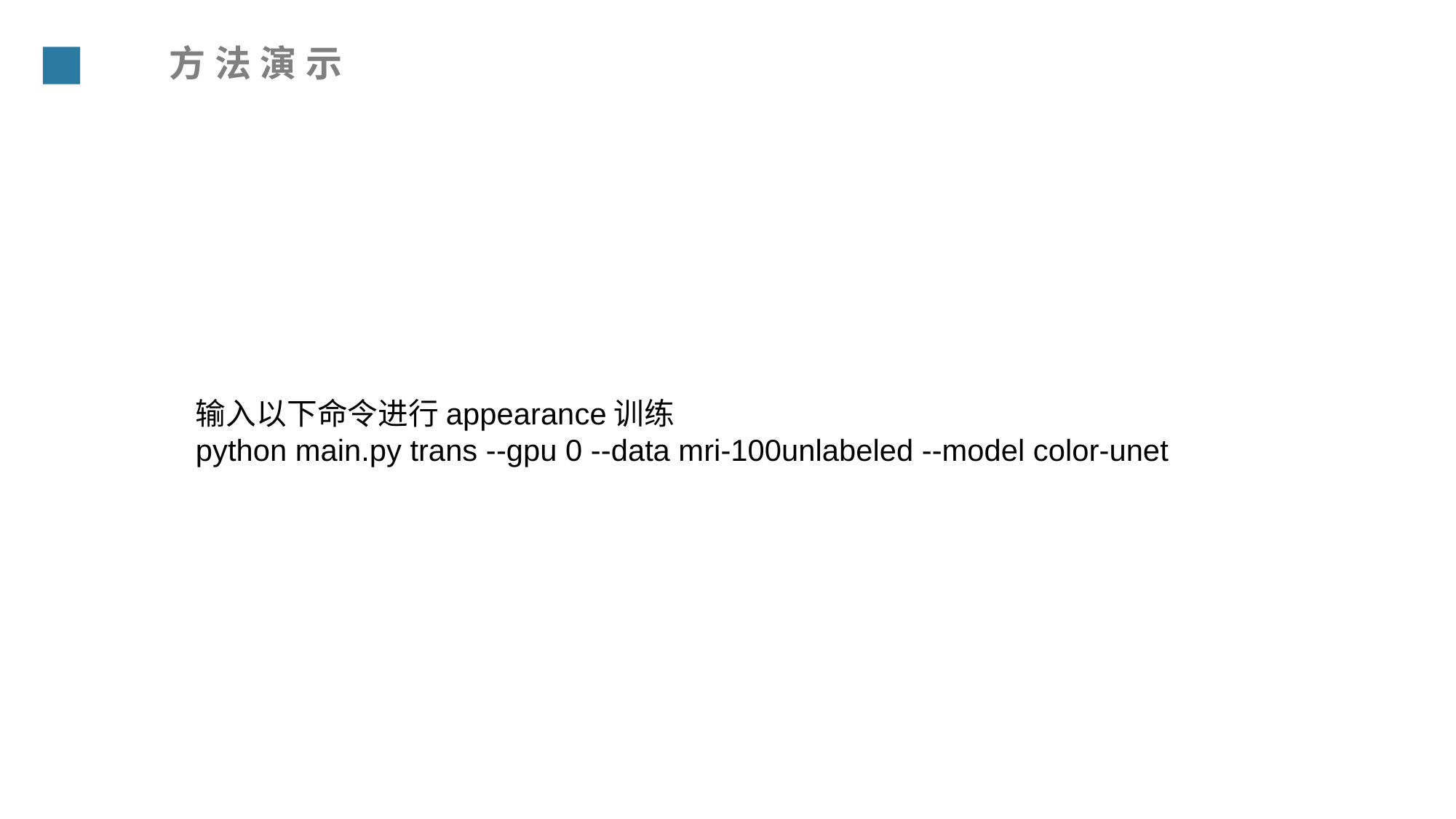

方法演示

输入以下命令进行appearance训练
python main.py trans --gpu 0 --data mri-100unlabeled --model color-unet